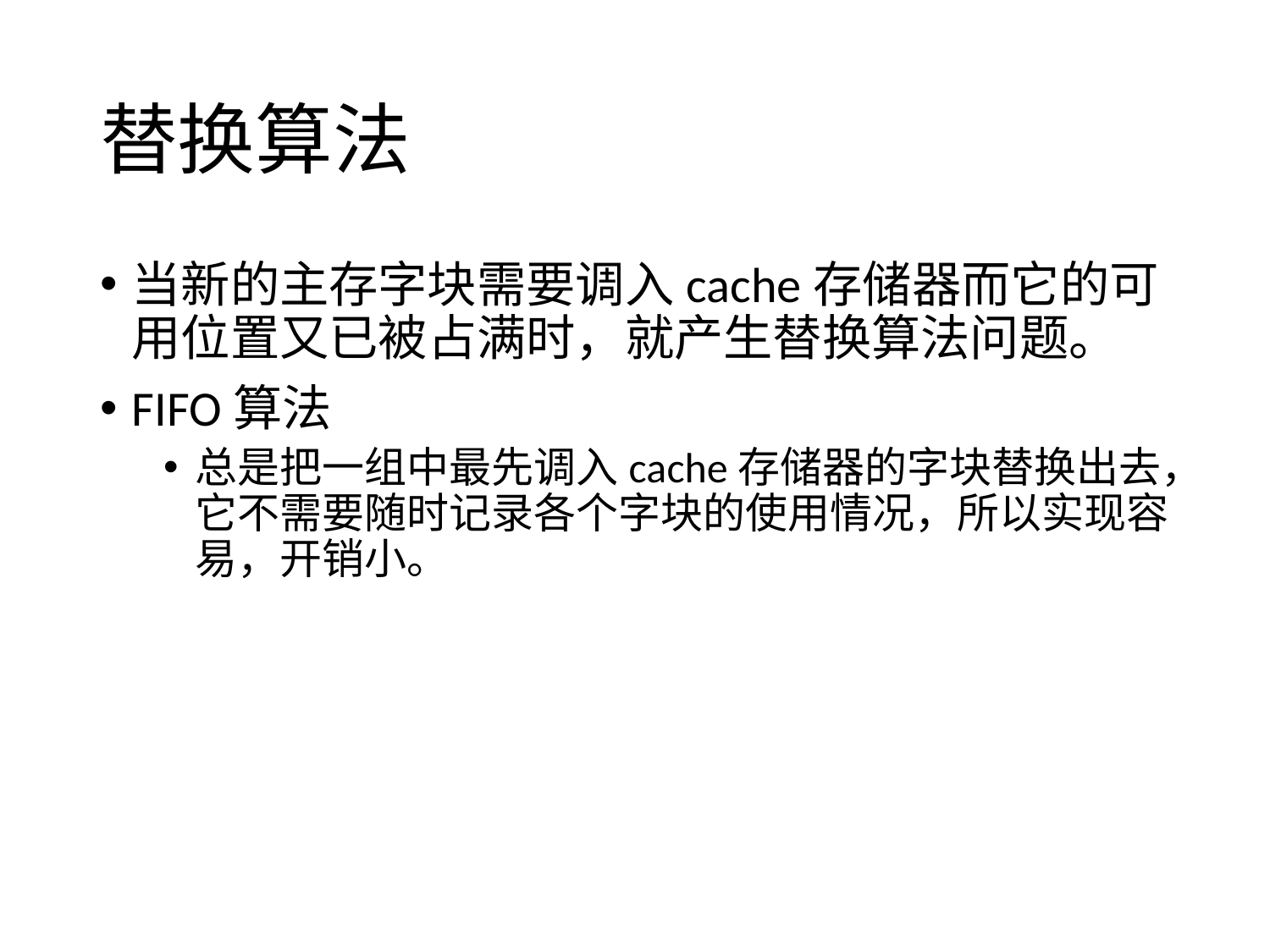

# 替换算法
当新的主存字块需要调入cache存储器而它的可用位置又已被占满时，就产生替换算法问题。
FIFO算法
总是把一组中最先调入cache存储器的字块替换出去，它不需要随时记录各个字块的使用情况，所以实现容易，开销小。